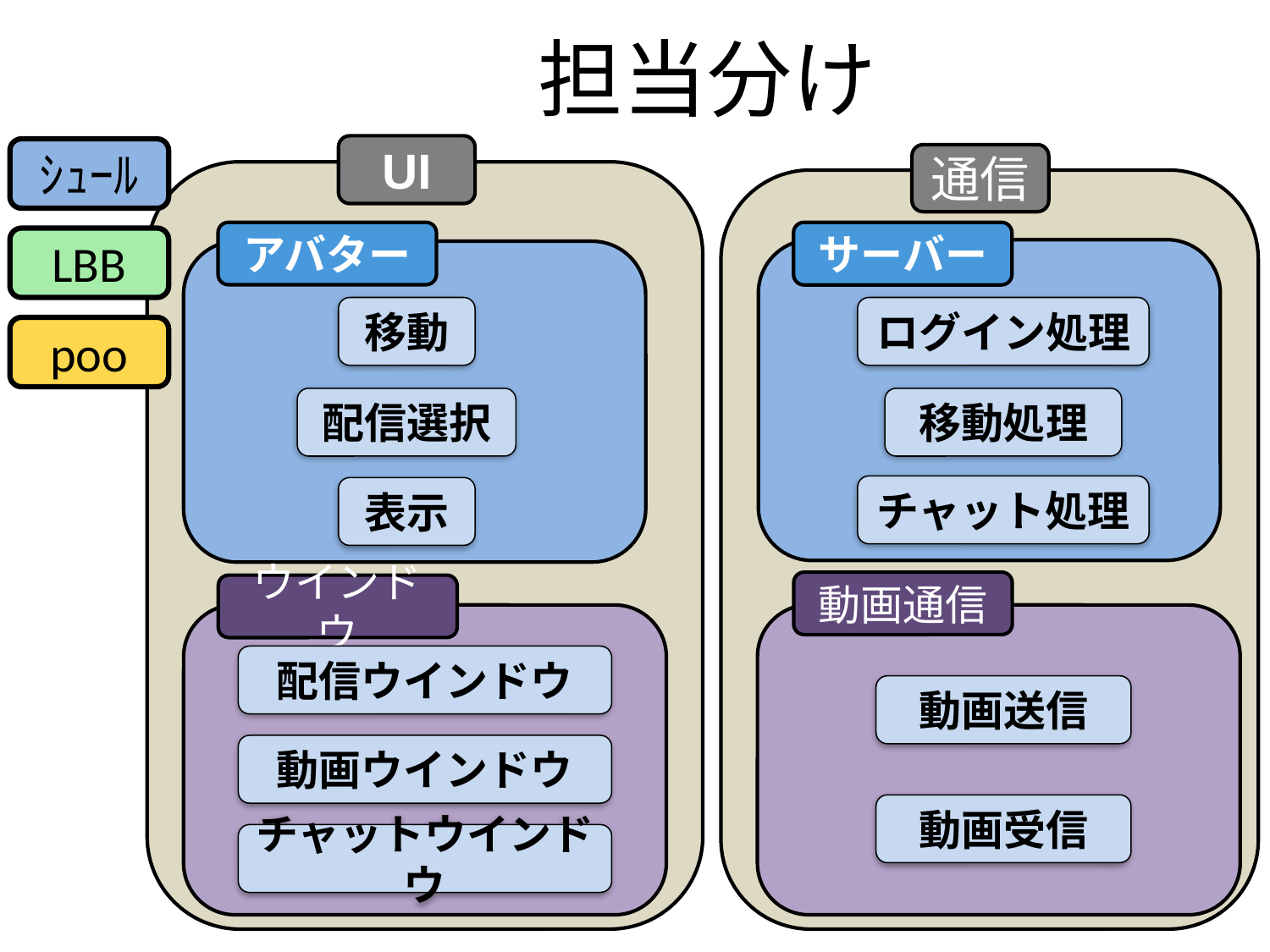

担当分け
UI
ｼｭｰﾙ
通信

アバター
サーバー
LBB

移動
ログイン処理
poo
配信選択
移動処理
チャット処理
表示
動画通信
ウインドウ

配信ウインドウ
動画送信
動画ウインドウ
動画受信
チャットウインドウ